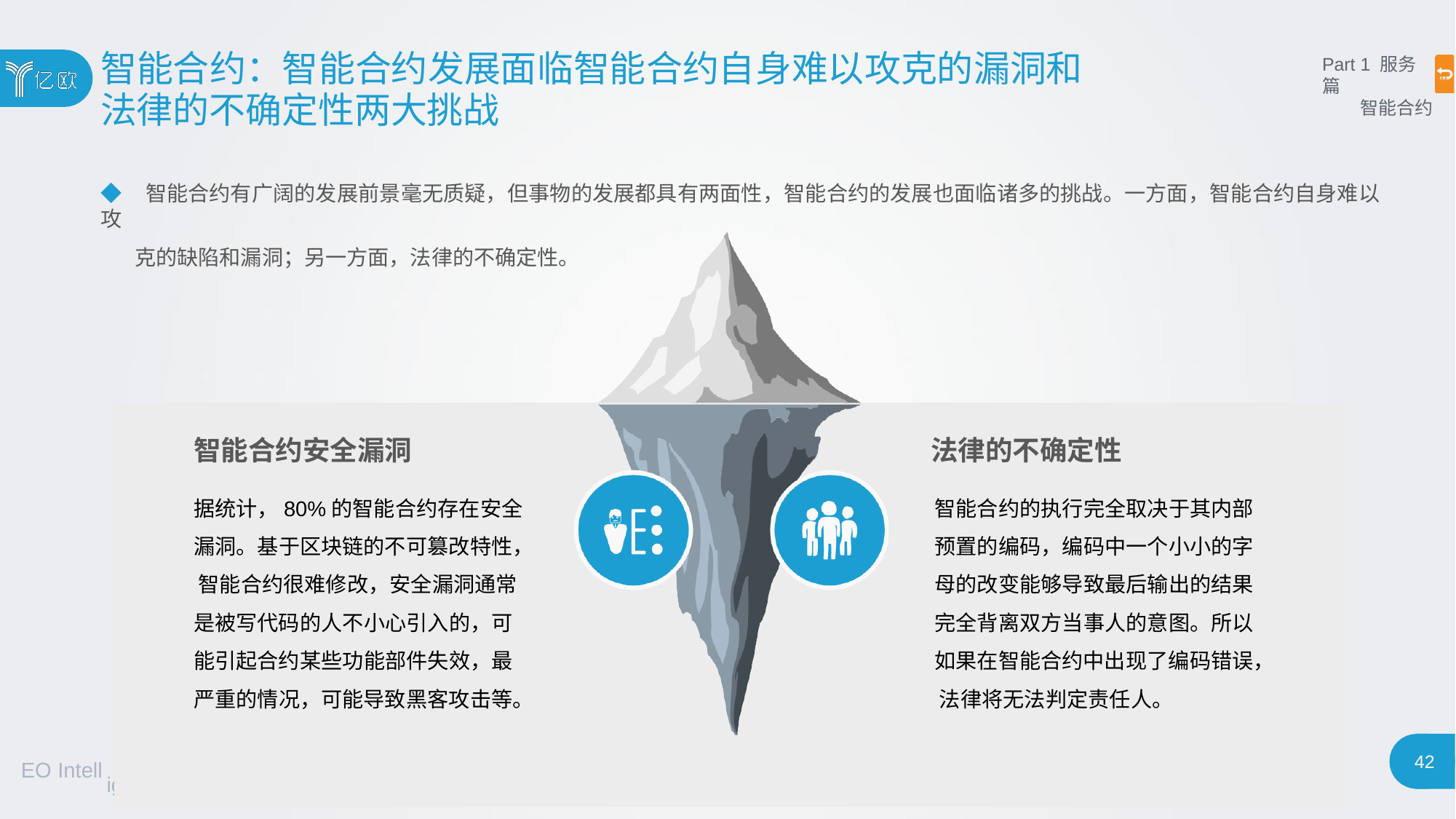

# 智能合约：智能合约发展面临智能合约自身难以攻克的漏洞和
法律的不确定性两大挑战
Part 1 服务篇
智能合约

◆ 智能合约有广阔的发展前景毫无质疑，但事物的发展都具有两面性，智能合约的发展也面临诸多的挑战。一方面，智能合约自身难以攻
克的缺陷和漏洞；另一方面，法律的不确定性。

igence

智能合约安全漏洞
法律的不确定性
据统计，80%的智能合约存在安全  漏洞。基于区块链的不可篡改特性，  智能合约很难修改，安全漏洞通常  是被写代码的人不小心引入的，可  能引起合约某些功能部件失效，最  严重的情况，可能导致黑客攻击等。
智能合约的执行完全取决于其内部  预置的编码，编码中一个小小的字  母的改变能够导致最后输出的结果  完全背离双方当事人的意图。所以  如果在智能合约中出现了编码错误，  法律将无法判定责任人。
42
EO Intell